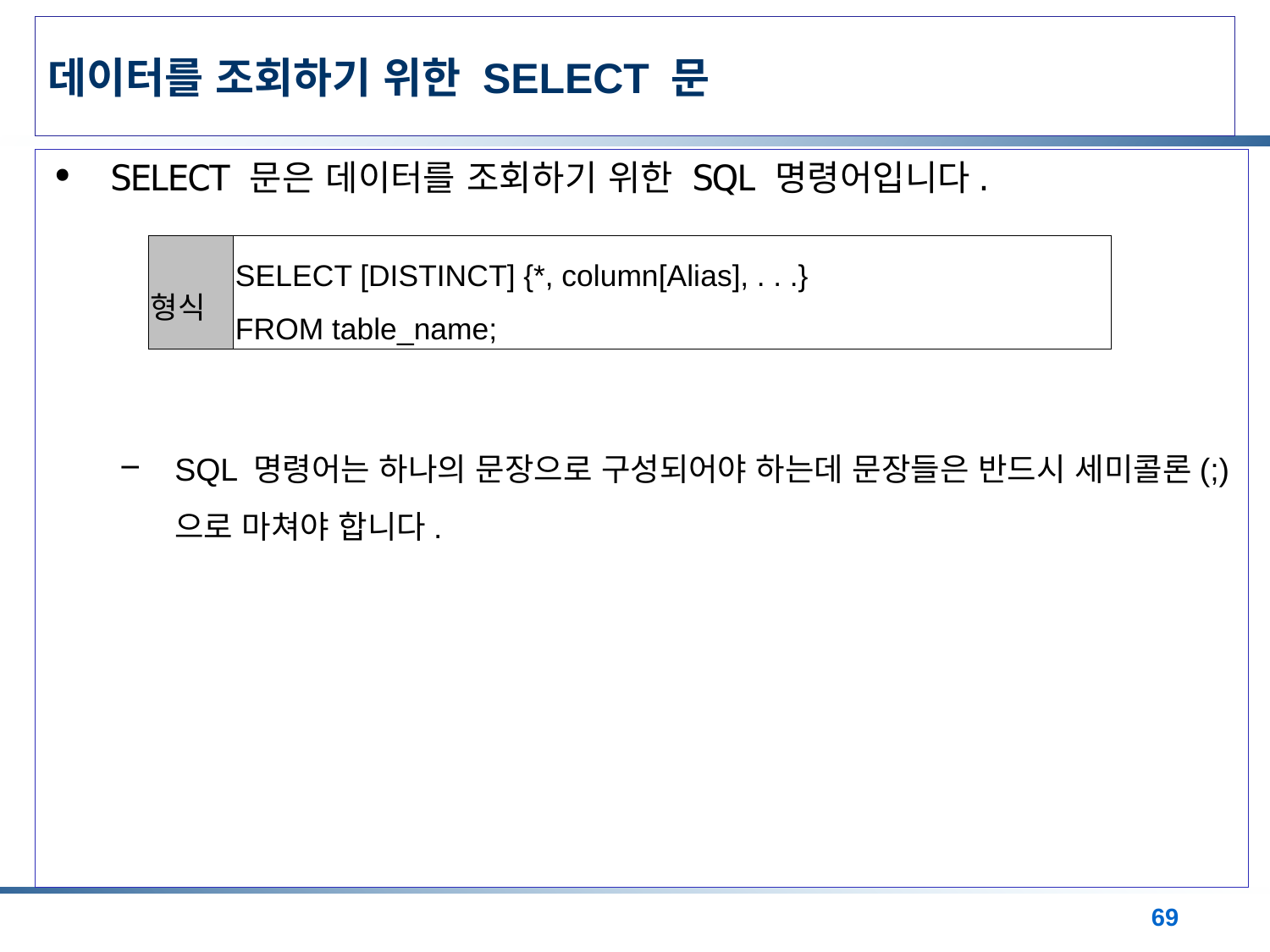

# 데이터를 조회하기 위한 SELECT 문
SELECT 문은 데이터를 조회하기 위한 SQL 명령어입니다.

SQL 명령어는 하나의 문장으로 구성되어야 하는데 문장들은 반드시 세미콜론(;)으로 마쳐야 합니다.

| 형식 | SELECT [DISTINCT] {\*, column[Alias], . . .} FROM table\_name; |
| --- | --- |